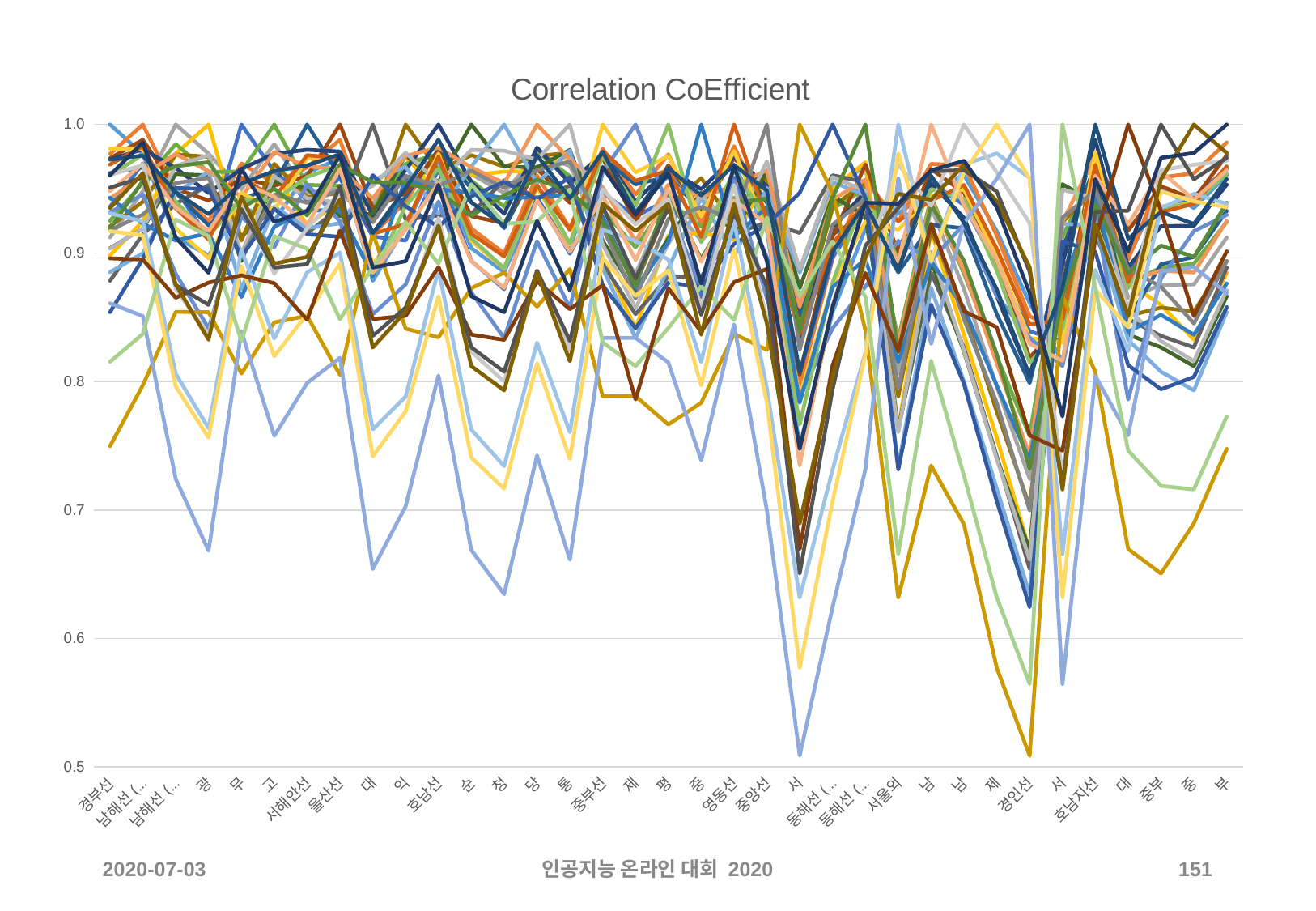

### Chart: Correlation CoEfficient

| Category |  |  |  |  |  |  |  |  |  |  |  |  |  |  |  |  |  |  |  |  |  |  |  |  |  |  |  |  |  |  |  |  |  |  |  |
|---|---|---|---|---|---|---|---|---|---|---|---|---|---|---|---|---|---|---|---|---|---|---|---|---|---|---|---|---|---|---|---|---|---|---|---|
| 경부선 | 1.0 | 0.977018639547102 | 0.912123148755047 | 0.898127990114004 | 0.935832054111652 | 0.925007123543142 | 0.962202851793707 | 0.973712049061408 | 0.878424960284195 | 0.920729774535427 | 0.972742915446963 | 0.903731728264853 | 0.885182457063157 | 0.942205341533455 | 0.90346438011288 | 0.981247959263994 | 0.931654237078474 | 0.960243525909641 | 0.943070389859846 | 0.968799085433198 | 0.917730560048183 | 0.74965960338062 | 0.854011570808225 | 0.918834034752633 | 0.930870792155307 | 0.948296125152496 | 0.960666743859667 | 0.917047983178047 | 0.860896307602536 | 0.815363402898195 | 0.97265555937954 | 0.895852327622716 | 0.950850607546548 | 0.934958302074933 | 0.960481852069232 |
| 남해선(순천-부산) | 0.977018639547102 | 1.0 | 0.94811995918514 | 0.924852036005945 | 0.969700876220152 | 0.954617743993573 | 0.966593809665952 | 0.988106873268426 | 0.914473147305367 | 0.939834377615194 | 0.980694071538376 | 0.919022466782576 | 0.899779743961461 | 0.960307526945619 | 0.919189605732008 | 0.980963496206881 | 0.945549436211678 | 0.976700613592601 | 0.922961230702695 | 0.983093928967552 | 0.929865693117635 | 0.797106287892521 | 0.89536122545454 | 0.956228703081753 | 0.924672750932184 | 0.96925883324365 | 0.968486581609395 | 0.913625314195621 | 0.850893006266136 | 0.837003705632942 | 0.975853002719127 | 0.894923203882542 | 0.958768376780049 | 0.962068144064836 | 0.98602822685959 |
| 남해선(영암-순천) | 0.912123148755047 | 0.94811995918514 | 0.999999999999999 | 0.977316797142535 | 0.949591099485587 | 0.984752020073931 | 0.946900732707149 | 0.949895149110901 | 0.938240874788923 | 0.976663677320115 | 0.966116544581691 | 0.96140645917503 | 0.946623954039916 | 0.977086932927849 | 0.967691047124069 | 0.919143204373705 | 0.883827293386866 | 0.939933572188336 | 0.909714573663851 | 0.934843364718437 | 0.954373572964014 | 0.85423154388877 | 0.950437983740624 | 0.967532258959601 | 0.806094166216022 | 0.935407003472414 | 0.871957451258456 | 0.796139033837442 | 0.724135066754975 | 0.926042532925944 | 0.947265673627291 | 0.865158168455409 | 0.875104203052758 | 0.875490834104103 | 0.912045229882538 |
| 광주대구선 | 0.898127990114004 | 0.924852036005945 | 0.977316797142535 | 1.0 | 0.911358621739018 | 0.962863446931674 | 0.921471965220005 | 0.940832456956684 | 0.952912442687776 | 0.974860590430631 | 0.946601750452269 | 0.960433050940937 | 0.963325862626889 | 0.963623438893348 | 0.976148744679504 | 0.895947242413603 | 0.841233942394632 | 0.913669745607969 | 0.91546366776439 | 0.910542621005121 | 0.958402972926068 | 0.853987761953776 | 0.949798045332087 | 0.970666474121551 | 0.763650109774071 | 0.917120074956115 | 0.83632014663728 | 0.756296637204364 | 0.668294823621426 | 0.913177325040012 | 0.930256282963934 | 0.876952868477654 | 0.859625714417356 | 0.832534904134365 | 0.884582294339945 |
| 무안광주선 | 0.935832054111652 | 0.969700876220152 | 0.949591099485587 | 0.911358621739018 | 0.999999999999999 | 0.963487612132716 | 0.941019482109698 | 0.95808369670401 | 0.912827596494284 | 0.909781933381874 | 0.965486812435133 | 0.893847937754752 | 0.871807942357754 | 0.943463574219043 | 0.899454470710521 | 0.9467689176784 | 0.928341589139313 | 0.941589456228097 | 0.865761101316947 | 0.958653341981221 | 0.89642115984286 | 0.806150141253167 | 0.896762936538992 | 0.934789987762175 | 0.902758182847 | 0.954701945212763 | 0.937449393466332 | 0.889928376106244 | 0.839041822221118 | 0.831301259764659 | 0.954054479010372 | 0.882594921371894 | 0.934132108995811 | 0.9438760346798 | 0.96542080608865 |
| 고창담양선 | 0.925007123543142 | 0.954617743993573 | 0.984752020073931 | 0.962863446931674 | 0.963487612132716 | 0.999999999999999 | 0.952962736093909 | 0.952285559159712 | 0.934343702498909 | 0.969389856362041 | 0.977199912372399 | 0.956328683441874 | 0.935958217257306 | 0.978646856550978 | 0.95974744297395 | 0.933373278795817 | 0.904474986785624 | 0.940471024199838 | 0.920412081656344 | 0.942891647005683 | 0.945563410203166 | 0.84599849523466 | 0.934385435803906 | 0.9499859495128 | 0.83343930166616 | 0.943848252330118 | 0.883856103566752 | 0.819653061841525 | 0.757720996235609 | 0.913004993793177 | 0.963730499697978 | 0.8764994584915 | 0.888657710336525 | 0.89174840071914 | 0.924188854496698 |
| 서해안선 | 0.962202851793707 | 0.966593809665952 | 0.946900732707149 | 0.921471965220006 | 0.941019482109697 | 0.952962736093909 | 1.0 | 0.959917532329715 | 0.915480404356157 | 0.943622123678903 | 0.980315302616027 | 0.950146459161871 | 0.919425400498596 | 0.967208562831409 | 0.942591577699034 | 0.973842597263946 | 0.953458933302728 | 0.959225435669277 | 0.933178146410238 | 0.97608872013313 | 0.939050666551692 | 0.851122993995913 | 0.914629280144146 | 0.929290679468979 | 0.884937354562637 | 0.92189976323271 | 0.919221962094508 | 0.852497468865406 | 0.798850419428562 | 0.903437228202849 | 0.968083077005501 | 0.848105236037293 | 0.891303088915765 | 0.896922534477077 | 0.93273535111034 |
| 울산선 | 0.973712049061408 | 0.988106873268426 | 0.949895149110901 | 0.940832456956684 | 0.95808369670401 | 0.952285559159712 | 0.959917532329715 | 1.0 | 0.935094522781569 | 0.946613041406317 | 0.978959231644321 | 0.928679153984932 | 0.923094957189363 | 0.965561681816572 | 0.939001406224008 | 0.973858523786981 | 0.924463405072354 | 0.968170821660709 | 0.933139426044765 | 0.9738288788971 | 0.949089933490073 | 0.805131172633092 | 0.912602800155333 | 0.96874482458524 | 0.900336693481149 | 0.965330154808349 | 0.946957638120623 | 0.891768913182201 | 0.818376357521968 | 0.848413895615231 | 0.976918696547021 | 0.917460314775104 | 0.95197503477296 | 0.941792379540607 | 0.976067260444136 |
| 대구포항선 | 0.878424960284195 | 0.914473147305367 | 0.938240874788923 | 0.952912442687776 | 0.912827596494284 | 0.934343702498909 | 0.915480404356157 | 0.935094522781569 | 1.0 | 0.926051820140838 | 0.929161414185592 | 0.930498535553473 | 0.956724384887373 | 0.942554615786124 | 0.952331009681889 | 0.891729408609397 | 0.852412831880398 | 0.881630631508842 | 0.881809569257163 | 0.91487006532936 | 0.92395541584642 | 0.915581793380152 | 0.960494992374369 | 0.955132480711322 | 0.762828433757654 | 0.884612917580117 | 0.826408988136244 | 0.741735736203166 | 0.654136200896825 | 0.889303054828812 | 0.915375294431369 | 0.848639939440415 | 0.835491521412152 | 0.826490434384872 | 0.888662950404615 |
| 익산장수선 | 0.920729774535427 | 0.939834377615194 | 0.976663677320115 | 0.974860590430631 | 0.909781933381875 | 0.969389856362041 | 0.943622123678903 | 0.946613041406317 | 0.926051820140838 | 1.0 | 0.964583781369269 | 0.97607036462338 | 0.967101681843356 | 0.975495294166313 | 0.978031642132587 | 0.922215288980239 | 0.87547029080648 | 0.936717687968313 | 0.958202969924934 | 0.92258979418647 | 0.959996088140729 | 0.841156957248739 | 0.936338613212036 | 0.954709838732806 | 0.788259251249964 | 0.918146184476225 | 0.854629683989544 | 0.776668002794823 | 0.702780922688796 | 0.923937020465855 | 0.950456170786989 | 0.85104129882413 | 0.857523152458242 | 0.854467267146986 | 0.893617286431097 |
| 호남선 | 0.972742915446963 | 0.980694071538376 | 0.966116544581691 | 0.946601750452269 | 0.965486812435133 | 0.977199912372399 | 0.980315302616027 | 0.97895923164432 | 0.929161414185592 | 0.964583781369269 | 1.0 | 0.954996172540452 | 0.930530588255192 | 0.981960062856037 | 0.954487436249005 | 0.977300693297287 | 0.94004864315332 | 0.96566021629848 | 0.949574134074088 | 0.97490194929276 | 0.952116809676706 | 0.834373363620086 | 0.920306040770483 | 0.94751055680192 | 0.887148165476178 | 0.954157891702931 | 0.92733721677922 | 0.866517357407169 | 0.80468664630331 | 0.891777822910202 | 0.988157277619317 | 0.888984364651747 | 0.920906066315845 | 0.921210743547232 | 0.953158990339155 |
| 순천완주선 | 0.903731728264853 | 0.919022466782576 | 0.96140645917503 | 0.960433050940937 | 0.893847937754752 | 0.956328683441874 | 0.950146459161871 | 0.928679153984933 | 0.930498535553473 | 0.97607036462338 | 0.954996172540453 | 1.0 | 0.96726362881215 | 0.96665963851225 | 0.980231672619793 | 0.909477651241125 | 0.869381070674436 | 0.911409002885845 | 0.946850842818658 | 0.914972160745375 | 0.963974576862235 | 0.872652724209959 | 0.944036039314356 | 0.928957415883851 | 0.762540767310823 | 0.89370950454749 | 0.82322923436178 | 0.740714567066563 | 0.668757463016024 | 0.953514624401395 | 0.939351404143977 | 0.836499853831341 | 0.82655513355454 | 0.811940440758168 | 0.866329066788815 |
| 청주영덕선 | 0.885182457063157 | 0.899779743961461 | 0.946623954039916 | 0.963325862626889 | 0.871807942357754 | 0.935958217257306 | 0.919425400498596 | 0.923094957189363 | 0.956724384887374 | 0.967101681843356 | 0.930530588255192 | 0.96726362881215 | 0.999999999999999 | 0.954373588161174 | 0.979591421247392 | 0.887882237783636 | 0.833846689758427 | 0.888178723052922 | 0.94279667507126 | 0.897298114083576 | 0.950630295121664 | 0.884672306701026 | 0.955265577557377 | 0.944790028618293 | 0.734167021432614 | 0.87283690120039 | 0.799941024941177 | 0.716545370289903 | 0.634571968144277 | 0.922745765634799 | 0.921115988666644 | 0.83240387895155 | 0.807593089391727 | 0.793117052315043 | 0.853916184576688 |
| 당진대전선 | 0.942205341533455 | 0.960307526945619 | 0.977086932927849 | 0.963623438893348 | 0.943463574219043 | 0.978646856550978 | 0.967208562831409 | 0.965561681816572 | 0.942554615786124 | 0.975495294166313 | 0.981960062856037 | 0.96665963851225 | 0.954373588161174 | 1.0 | 0.972687010073739 | 0.951207621988843 | 0.909200808764409 | 0.95329780821329 | 0.94322452073917 | 0.952546307013598 | 0.9643376879581 | 0.8582651786756 | 0.941565926121519 | 0.95712721634732 | 0.83028500658847 | 0.940832202570996 | 0.886257904189088 | 0.814178678092559 | 0.742479904100622 | 0.924337364678745 | 0.97597042565521 | 0.877882107019887 | 0.886313097355734 | 0.884867879524628 | 0.924971242159691 |
| 통영대전선 | 0.90346438011288 | 0.919189605732008 | 0.967691047124069 | 0.976148744679504 | 0.899454470710521 | 0.95974744297395 | 0.942591577699034 | 0.939001406224009 | 0.952331009681889 | 0.978031642132587 | 0.954487436249005 | 0.980231672619793 | 0.979591421247392 | 0.972687010073739 | 0.999999999999999 | 0.906470420948863 | 0.857236215846992 | 0.907299480987654 | 0.945426150265026 | 0.918037520089611 | 0.971275528661371 | 0.887476488353728 | 0.959072090322702 | 0.94815726945962 | 0.760558004754977 | 0.900923937294265 | 0.824067326386324 | 0.739699558014504 | 0.661363409799284 | 0.949279539968838 | 0.94255239337425 | 0.856223573624362 | 0.831511389100752 | 0.815837764362531 | 0.871042735836927 |
| 중부선 | 0.981247959263994 | 0.980963496206881 | 0.919143204373705 | 0.895947242413603 | 0.9467689176784 | 0.933373278795817 | 0.973842597263946 | 0.973858523786981 | 0.891729408609397 | 0.922215288980239 | 0.977300693297287 | 0.909477651241125 | 0.887882237783636 | 0.951207621988843 | 0.906470420948863 | 0.999999999999999 | 0.962711775508016 | 0.975483340398838 | 0.92863838478383 | 0.979301906193617 | 0.919519279873008 | 0.788381912420516 | 0.874924376040552 | 0.924531979614819 | 0.918171676566051 | 0.944403751526436 | 0.949386788705736 | 0.896182578273416 | 0.83385906871158 | 0.83038150283144 | 0.978703493778545 | 0.875029664029573 | 0.936218475835029 | 0.938528089197511 | 0.966983284590633 |
| 제2중부선 | 0.931654237078474 | 0.945549436211678 | 0.883827293386866 | 0.841233942394632 | 0.928341589139313 | 0.904474986785624 | 0.953458933302728 | 0.924463405072354 | 0.852412831880398 | 0.87547029080648 | 0.94004864315332 | 0.869381070674435 | 0.833846689758427 | 0.909200808764409 | 0.857236215846992 | 0.962711775508016 | 0.999999999999999 | 0.936455673346088 | 0.872612783347961 | 0.956205285828627 | 0.864585925943032 | 0.788647727245172 | 0.841449446139151 | 0.873852520530658 | 0.909468258462252 | 0.894413613845279 | 0.922347548029316 | 0.866676000363047 | 0.833912780329951 | 0.81195737031377 | 0.931186721765636 | 0.78605357606779 | 0.880196218100492 | 0.917054018307087 | 0.929646122590099 |
| 평택제천선 | 0.960243525909641 | 0.976700613592601 | 0.939933572188337 | 0.913669745607969 | 0.941589456228097 | 0.940471024199838 | 0.959225435669277 | 0.968170821660709 | 0.881630631508842 | 0.936717687968313 | 0.96566021629848 | 0.911409002885845 | 0.888178723052922 | 0.95329780821329 | 0.907299480987654 | 0.975483340398838 | 0.936455673346088 | 0.999999999999999 | 0.908324412638514 | 0.964261203665789 | 0.92647992454008 | 0.766564988783001 | 0.877082247102353 | 0.946041563683598 | 0.894943548939455 | 0.949687644184876 | 0.942129305527033 | 0.886437979430287 | 0.81482862139301 | 0.841644867957973 | 0.966069429826796 | 0.872543684359046 | 0.935275189562912 | 0.938115406228787 | 0.961951100853113 |
| 중부내륙선 | 0.943070389859846 | 0.922961230702695 | 0.909714573663851 | 0.91546366776439 | 0.865761101316947 | 0.920412081656344 | 0.933178146410238 | 0.933139426044765 | 0.881809569257163 | 0.958202969924934 | 0.949574134074088 | 0.946850842818658 | 0.94279667507126 | 0.94322452073917 | 0.945426150265026 | 0.92863838478383 | 0.872612783347961 | 0.908324412638514 | 1.0 | 0.912558594745498 | 0.93566234698164 | 0.783483614320915 | 0.873493800085648 | 0.895262954197487 | 0.815216108290554 | 0.89333655122509 | 0.857440233721444 | 0.796885166175046 | 0.73871308321525 | 0.874130267663287 | 0.944817046598307 | 0.838700692206075 | 0.851881912000324 | 0.836403667248772 | 0.876333277804733 |
| 영동선 | 0.968799085433198 | 0.983093928967552 | 0.934843364718437 | 0.910542621005121 | 0.958653341981221 | 0.942891647005683 | 0.97608872013313 | 0.9738288788971 | 0.91487006532936 | 0.92258979418647 | 0.97490194929276 | 0.914972160745375 | 0.897298114083577 | 0.952546307013598 | 0.918037520089611 | 0.979301906193617 | 0.956205285828627 | 0.964261203665789 | 0.912558594745498 | 0.999999999999999 | 0.926377910768057 | 0.837043203755494 | 0.90714291476399 | 0.939381822668067 | 0.924880606754168 | 0.940823385645832 | 0.952876310951234 | 0.903273392067656 | 0.844420881046264 | 0.847862519973506 | 0.968467632382385 | 0.877327310320928 | 0.93174359581518 | 0.938315502914308 | 0.967388300868208 |
| 중앙선 | 0.917730560048183 | 0.929865693117635 | 0.954373572964014 | 0.958402972926068 | 0.89642115984286 | 0.945563410203166 | 0.939050666551692 | 0.949089933490073 | 0.92395541584642 | 0.959996088140729 | 0.952116809676706 | 0.963974576862235 | 0.950630295121664 | 0.9643376879581 | 0.971275528661371 | 0.919519279873008 | 0.864585925943032 | 0.92647992454008 | 0.93566234698164 | 0.926377910768057 | 1.0 | 0.824626455771111 | 0.921987466802118 | 0.942206380347413 | 0.794461734241158 | 0.922925792384547 | 0.848532179020121 | 0.78337748176349 | 0.699663542436584 | 0.927619072077436 | 0.948511110632215 | 0.887595952144928 | 0.873795277207251 | 0.845148457113595 | 0.893729852754548 |
| 서울양양선 | 0.74965960338062 | 0.797106287892521 | 0.85423154388877 | 0.853987761953776 | 0.806150141253167 | 0.84599849523466 | 0.851122993995913 | 0.805131172633092 | 0.915581793380152 | 0.841156957248739 | 0.834373363620086 | 0.872652724209959 | 0.884672306701026 | 0.8582651786756 | 0.887476488353728 | 0.788381912420516 | 0.788647727245172 | 0.766564988783001 | 0.783483614320915 | 0.837043203755494 | 0.824626455771111 | 1.0 | 0.946791424649336 | 0.839488905745645 | 0.631834458307292 | 0.734565530682399 | 0.688815665080059 | 0.577098541339698 | 0.508802576413106 | 0.866580098747121 | 0.807284257568563 | 0.669628036530835 | 0.650618789691503 | 0.689658203653084 | 0.747535122714989 |
| 동해선(삼척-속초) | 0.854011570808225 | 0.89536122545454 | 0.950437983740624 | 0.949798045332086 | 0.896762936538992 | 0.934385435803906 | 0.914629280144146 | 0.912602800155333 | 0.960494992374369 | 0.936338613212036 | 0.920306040770483 | 0.944036039314356 | 0.955265577557377 | 0.941565926121519 | 0.959072090322702 | 0.874924376040552 | 0.841449446139151 | 0.877082247102353 | 0.873493800085648 | 0.90714291476399 | 0.921987466802118 | 0.946791424649336 | 1.0 | 0.942801492831206 | 0.731386027757153 | 0.859807663563284 | 0.798236827094175 | 0.706871729681462 | 0.624486612312269 | 0.909046970419772 | 0.900959280862265 | 0.812712092870386 | 0.793964017372672 | 0.803581874198369 | 0.857916639095406 |
| 동해선(부산-포항) | 0.918834034752633 | 0.956228703081753 | 0.967532258959601 | 0.970666474121551 | 0.934789987762175 | 0.9499859495128 | 0.929290679468979 | 0.96874482458524 | 0.955132480711322 | 0.954709838732806 | 0.94751055680192 | 0.928957415883851 | 0.944790028618293 | 0.95712721634732 | 0.94815726945962 | 0.924531979614819 | 0.873852520530658 | 0.946041563683598 | 0.895262954197487 | 0.939381822668067 | 0.942206380347413 | 0.839488905745645 | 0.942801492831206 | 1.0 | 0.822808268867724 | 0.937636103095956 | 0.893992903884785 | 0.821211869047997 | 0.731931768251812 | 0.866007047751904 | 0.938504175829124 | 0.884393420973803 | 0.905781929618862 | 0.896895200978477 | 0.939041598735504 |
| 서울외곽순환선 | 0.930870792155307 | 0.924672750932184 | 0.806094166216022 | 0.763650109774071 | 0.902758182847 | 0.83343930166616 | 0.884937354562637 | 0.900336693481149 | 0.762828433757654 | 0.788259251249963 | 0.887148165476178 | 0.762540767310823 | 0.734167021432614 | 0.83028500658847 | 0.760558004754976 | 0.918171676566051 | 0.909468258462252 | 0.894943548939455 | 0.815216108290554 | 0.924880606754168 | 0.794461734241158 | 0.631834458307292 | 0.731386027757153 | 0.822808268867724 | 0.999999999999999 | 0.892905231507833 | 0.96892248178882 | 0.977497270173833 | 0.958336945919175 | 0.665796306573509 | 0.886819898950554 | 0.823596385106541 | 0.934996021247076 | 0.946037666536552 | 0.93825268113584 |
| 남해1지선 | 0.948296125152496 | 0.96925883324365 | 0.935407003472414 | 0.917120074956115 | 0.954701945212763 | 0.943848252330118 | 0.92189976323271 | 0.965330154808349 | 0.884612917580117 | 0.918146184476225 | 0.954157891702931 | 0.893709504547489 | 0.87283690120039 | 0.940832202570996 | 0.900923937294265 | 0.944403751526436 | 0.894413613845279 | 0.949687644184876 | 0.893336551225089 | 0.940823385645832 | 0.922925792384547 | 0.734565530682399 | 0.859807663563284 | 0.937636103095956 | 0.892905231507833 | 1.0 | 0.93676400585 | 0.894214104984956 | 0.829304143228099 | 0.816165812168048 | 0.960080899805967 | 0.922435178927635 | 0.963479439665283 | 0.941387889709964 | 0.964314951098725 |
| 남해2지선 | 0.960666743859667 | 0.968486581609395 | 0.871957451258456 | 0.83632014663728 | 0.937449393466332 | 0.883856103566752 | 0.919221962094508 | 0.946957638120623 | 0.826408988136244 | 0.854629683989544 | 0.92733721677922 | 0.82322923436178 | 0.799941024941177 | 0.886257904189088 | 0.824067326386324 | 0.949386788705736 | 0.922347548029316 | 0.942129305527033 | 0.857440233721444 | 0.952876310951234 | 0.848532179020121 | 0.688815665080059 | 0.798236827094175 | 0.893992903884784 | 0.96892248178882 | 0.93676400585 | 0.999999999999999 | 0.962756610020361 | 0.92327548718338 | 0.726740404423749 | 0.92361947700149 | 0.854790795670943 | 0.964459557652635 | 0.968662679484379 | 0.971741546028275 |
| 제2경인선 | 0.917047983178047 | 0.913625314195621 | 0.796139033837442 | 0.756296637204364 | 0.889928376106244 | 0.819653061841525 | 0.852497468865406 | 0.8917689131822 | 0.741735736203166 | 0.776668002794823 | 0.866517357407169 | 0.740714567066563 | 0.716545370289903 | 0.814178678092558 | 0.739699558014504 | 0.896182578273416 | 0.866676000363047 | 0.886437979430287 | 0.796885166175046 | 0.903273392067656 | 0.78337748176349 | 0.577098541339698 | 0.706871729681462 | 0.821211869047997 | 0.977497270173833 | 0.894214104984956 | 0.962756610020361 | 0.999999999999999 | 0.95766509038579 | 0.632018099835146 | 0.871725274158784 | 0.842215062353662 | 0.947870495071274 | 0.94019527135932 | 0.935596749858507 |
| 경인선 | 0.860896307602536 | 0.850893006266136 | 0.724135066754975 | 0.668294823621426 | 0.839041822221118 | 0.757720996235609 | 0.798850419428562 | 0.818376357521968 | 0.654136200896825 | 0.702780922688796 | 0.80468664630331 | 0.668757463016024 | 0.634571968144277 | 0.742479904100622 | 0.661363409799284 | 0.83385906871158 | 0.833912780329951 | 0.81482862139301 | 0.73871308321525 | 0.844420881046265 | 0.699663542436584 | 0.508802576413106 | 0.624486612312269 | 0.731931768251812 | 0.958336945919175 | 0.829304143228099 | 0.92327548718338 | 0.95766509038579 | 1.0 | 0.564604182513254 | 0.804279309960908 | 0.758144484143922 | 0.885523349171674 | 0.889126775087749 | 0.868814059266097 |
| 서천공주선 | 0.815363402898195 | 0.837003705632942 | 0.926042532925944 | 0.913177325040012 | 0.831301259764659 | 0.913004993793177 | 0.903437228202849 | 0.84841389561523 | 0.889303054828812 | 0.923937020465855 | 0.891777822910202 | 0.953514624401395 | 0.922745765634799 | 0.924337364678745 | 0.949279539968838 | 0.83038150283144 | 0.81195737031377 | 0.841644867957972 | 0.874130267663287 | 0.847862519973506 | 0.927619072077436 | 0.866580098747121 | 0.909046970419772 | 0.866007047751904 | 0.665796306573509 | 0.816165812168048 | 0.726740404423749 | 0.632018099835146 | 0.564604182513254 | 0.999999999999999 | 0.872807513137341 | 0.746252337941124 | 0.718722609318847 | 0.71600153654805 | 0.772887714645846 |
| 호남지선 | 0.97265555937954 | 0.975853002719127 | 0.947265673627291 | 0.930256282963934 | 0.954054479010372 | 0.963730499697978 | 0.968083077005502 | 0.976918696547021 | 0.915375294431369 | 0.950456170786989 | 0.988157277619317 | 0.939351404143977 | 0.921115988666645 | 0.97597042565521 | 0.94255239337425 | 0.978703493778545 | 0.931186721765636 | 0.966069429826796 | 0.944817046598307 | 0.968467632382385 | 0.948511110632215 | 0.807284257568563 | 0.900959280862265 | 0.938504175829124 | 0.886819898950554 | 0.960080899805968 | 0.92361947700149 | 0.871725274158784 | 0.804279309960908 | 0.872807513137341 | 0.999999999999999 | 0.911065008894839 | 0.932006766274406 | 0.922584285821266 | 0.957530746922834 |
| 대전남부선 | 0.895852327622716 | 0.894923203882542 | 0.865158168455409 | 0.876952868477654 | 0.882594921371894 | 0.8764994584915 | 0.848105236037293 | 0.917460314775104 | 0.848639939440415 | 0.85104129882413 | 0.888984364651747 | 0.836499853831341 | 0.83240387895155 | 0.877882107019887 | 0.856223573624362 | 0.875029664029573 | 0.78605357606779 | 0.872543684359046 | 0.838700692206075 | 0.877327310320928 | 0.887595952144928 | 0.669628036530835 | 0.812712092870386 | 0.884393420973803 | 0.823596385106541 | 0.922435178927635 | 0.854790795670943 | 0.842215062353662 | 0.758144484143922 | 0.746252337941124 | 0.911065008894839 | 0.999999999999999 | 0.932955827474712 | 0.850882226067471 | 0.901288209397683 |
| 중부내륙지선 | 0.950850607546548 | 0.958768376780049 | 0.875104203052758 | 0.859625714417356 | 0.934132108995811 | 0.888657710336525 | 0.891303088915765 | 0.95197503477296 | 0.835491521412152 | 0.857523152458242 | 0.920906066315845 | 0.82655513355454 | 0.807593089391727 | 0.886313097355734 | 0.831511389100752 | 0.936218475835029 | 0.880196218100492 | 0.935275189562913 | 0.851881912000324 | 0.93174359581518 | 0.873795277207251 | 0.650618789691503 | 0.793964017372672 | 0.905781929618862 | 0.934996021247076 | 0.963479439665283 | 0.964459557652635 | 0.947870495071274 | 0.885523349171674 | 0.718722609318847 | 0.932006766274406 | 0.932955827474712 | 0.999999999999999 | 0.95738403763877 | 0.974082867869852 |
| 중앙선지선 | 0.934958302074933 | 0.962068144064836 | 0.875490834104103 | 0.832534904134365 | 0.9438760346798 | 0.89174840071914 | 0.896922534477077 | 0.941792379540607 | 0.826490434384872 | 0.854467267146985 | 0.921210743547232 | 0.811940440758168 | 0.793117052315043 | 0.884867879524628 | 0.815837764362531 | 0.938528089197512 | 0.917054018307087 | 0.938115406228787 | 0.836403667248772 | 0.938315502914308 | 0.845148457113595 | 0.689658203653084 | 0.803581874198369 | 0.896895200978477 | 0.946037666536551 | 0.941387889709964 | 0.968662679484379 | 0.94019527135932 | 0.889126775087749 | 0.71600153654805 | 0.922584285821266 | 0.850882226067471 | 0.95738403763877 | 1.0 | 0.977846774288997 |
| 부산외곽선 | 0.960481852069232 | 0.98602822685959 | 0.912045229882538 | 0.884582294339945 | 0.96542080608865 | 0.924188854496698 | 0.93273535111034 | 0.976067260444136 | 0.888662950404615 | 0.893617286431097 | 0.953158990339155 | 0.866329066788815 | 0.853916184576688 | 0.924971242159691 | 0.871042735836927 | 0.966983284590633 | 0.929646122590099 | 0.961951100853113 | 0.876333277804733 | 0.967388300868208 | 0.893729852754548 | 0.747535122714989 | 0.857916639095406 | 0.939041598735504 | 0.93825268113584 | 0.964314951098725 | 0.971741546028275 | 0.935596749858507 | 0.868814059266097 | 0.772887714645846 | 0.957530746922834 | 0.901288209397683 | 0.974082867869852 | 0.977846774288997 | 1.0 |
2020-07-03
인공지능 온라인 대회 2020
151